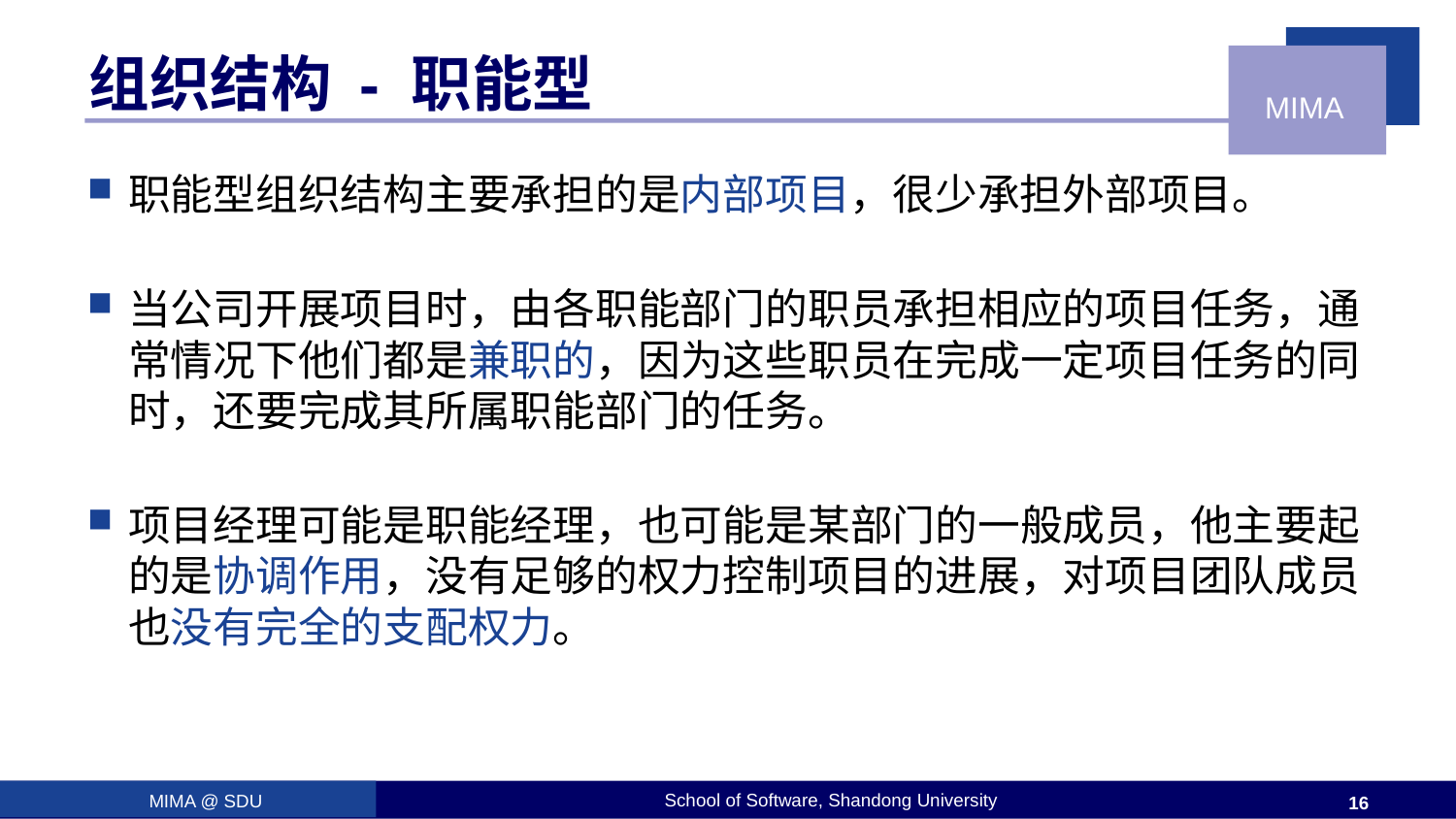

# 组织结构 - 职能型
职能型组织结构主要承担的是内部项目，很少承担外部项目。

当公司开展项目时，由各职能部门的职员承担相应的项目任务，通常情况下他们都是兼职的，因为这些职员在完成一定项目任务的同时，还要完成其所属职能部门的任务。

项目经理可能是职能经理，也可能是某部门的一般成员，他主要起的是协调作用，没有足够的权力控制项目的进展，对项目团队成员也没有完全的支配权力。